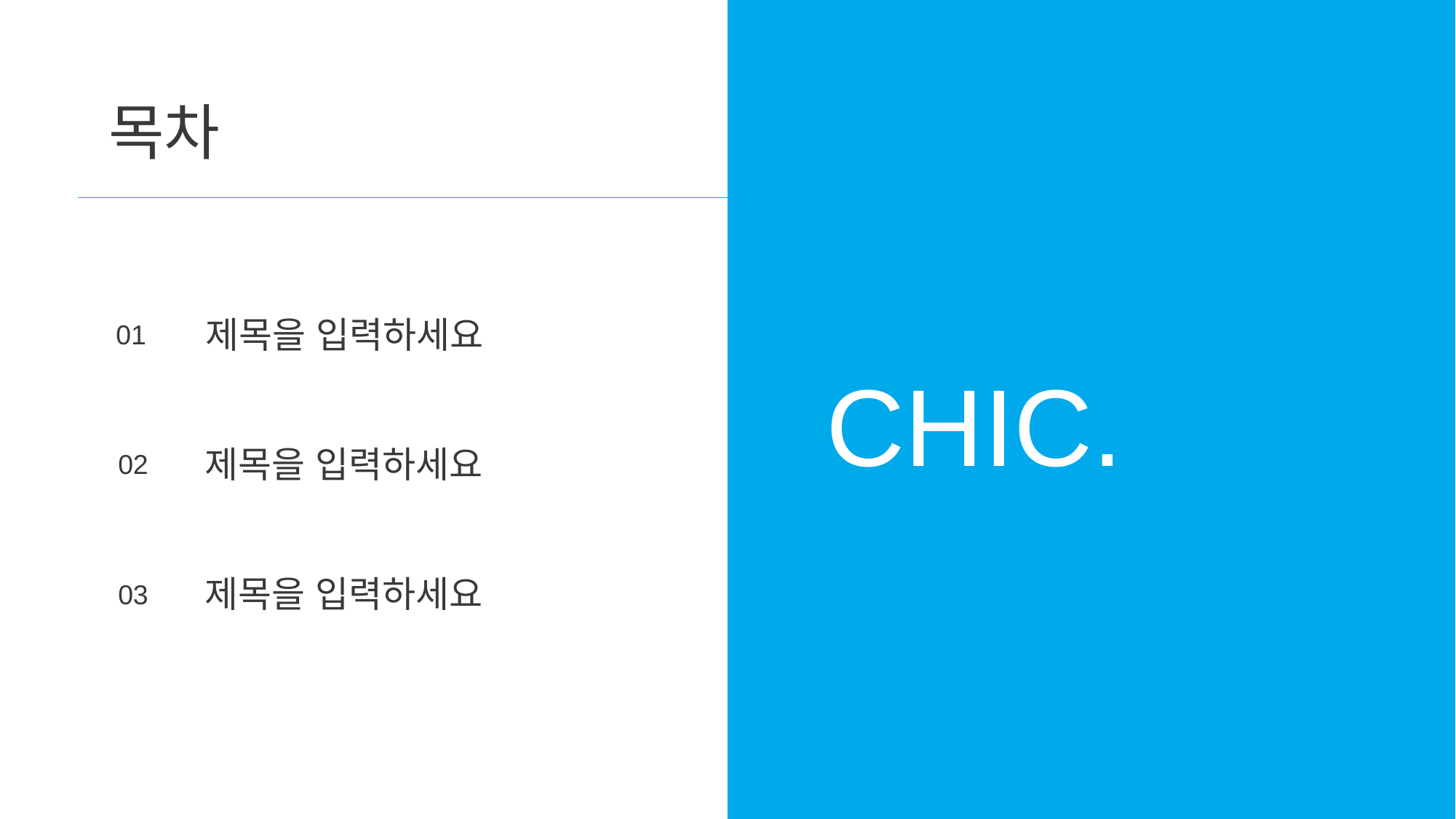

목차
제목을 입력하세요
01
CHIC.
제목을 입력하세요
02
제목을 입력하세요
03